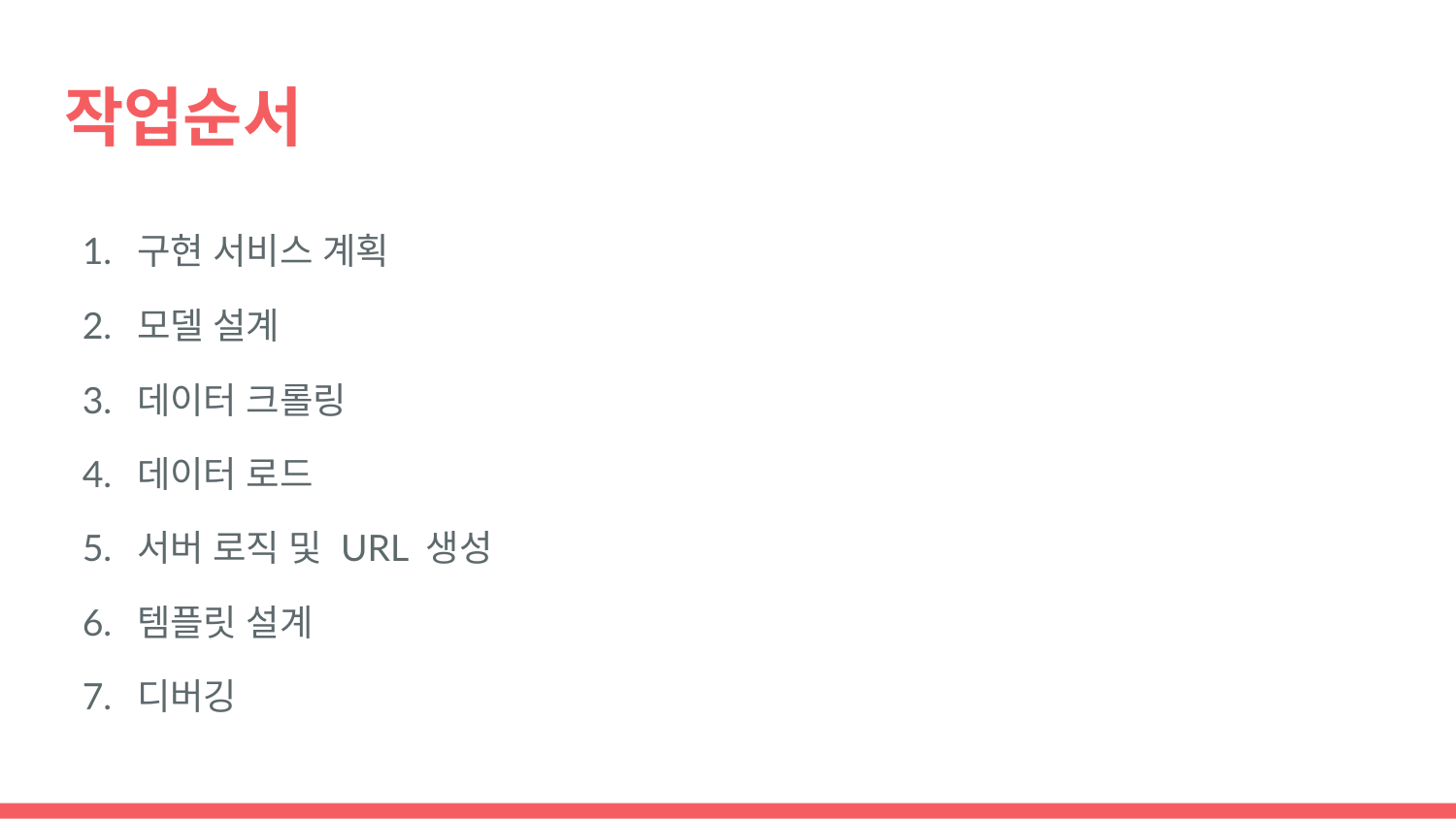

# 작업순서
구현 서비스 계획
모델 설계
데이터 크롤링
데이터 로드
서버 로직 및 URL 생성
템플릿 설계
디버깅